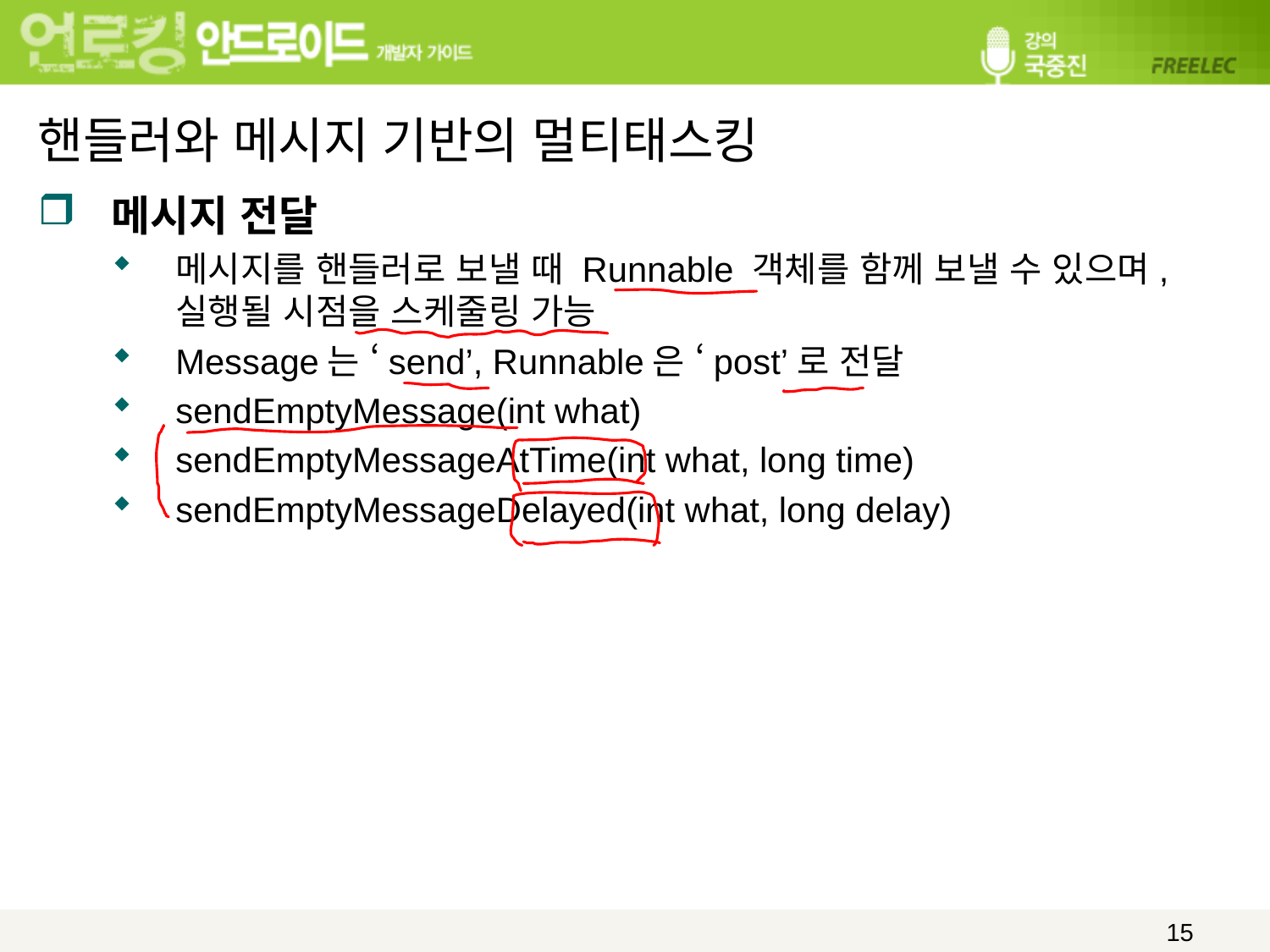

# 핸들러와 메시지 기반의 멀티태스킹
메시지 전달
메시지를 핸들러로 보낼 때 Runnable 객체를 함께 보낼 수 있으며, 실행될 시점을 스케줄링 가능
Message는 ‘send’, Runnable은 ‘post’로 전달
sendEmptyMessage(int what)
sendEmptyMessageAtTime(int what, long time)
sendEmptyMessageDelayed(int what, long delay)

15